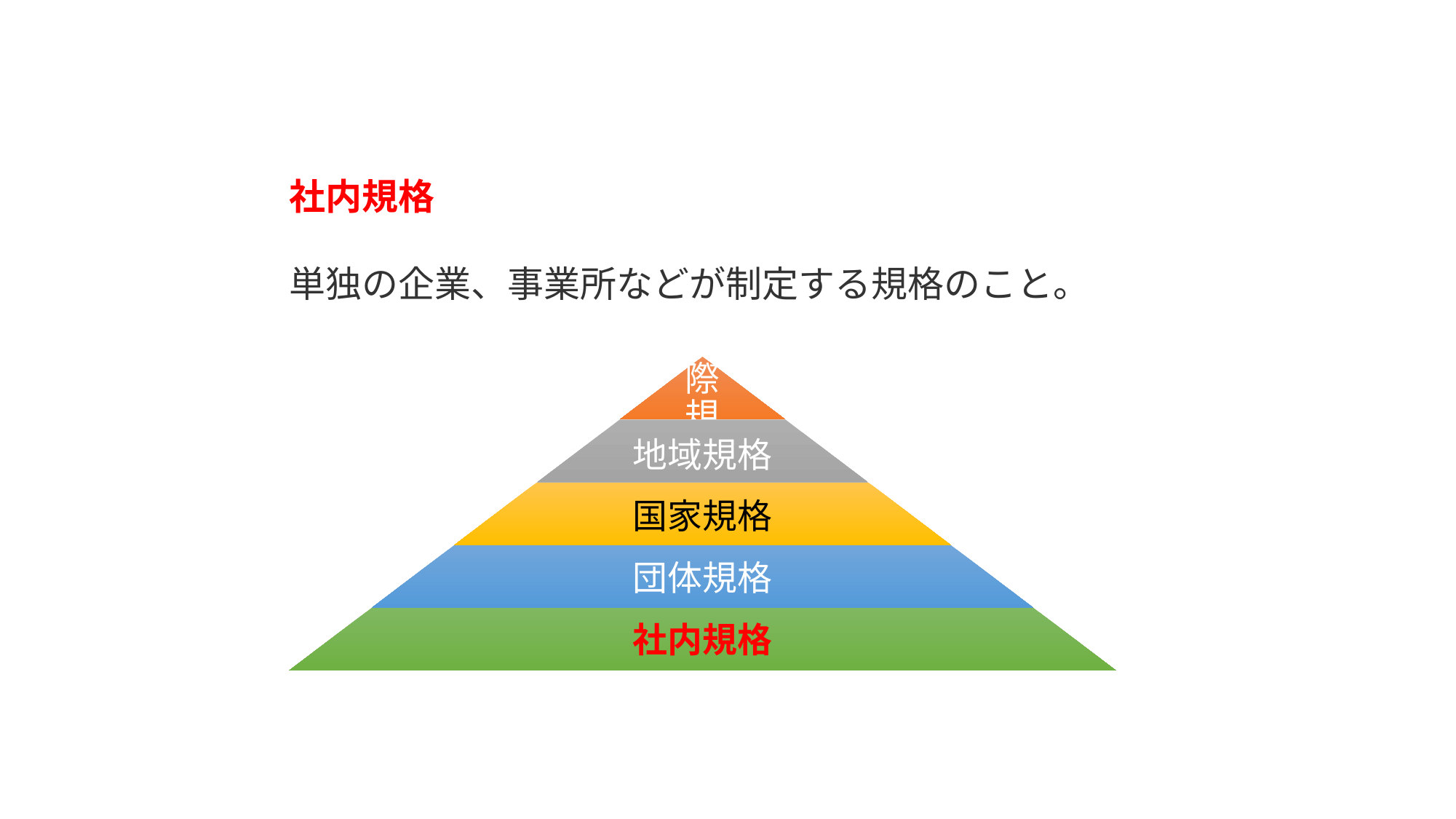

社内規格

単独の企業、事業所などが制定する規格のこと。
国際規格
地域規格
国家規格
団体規格
社内規格